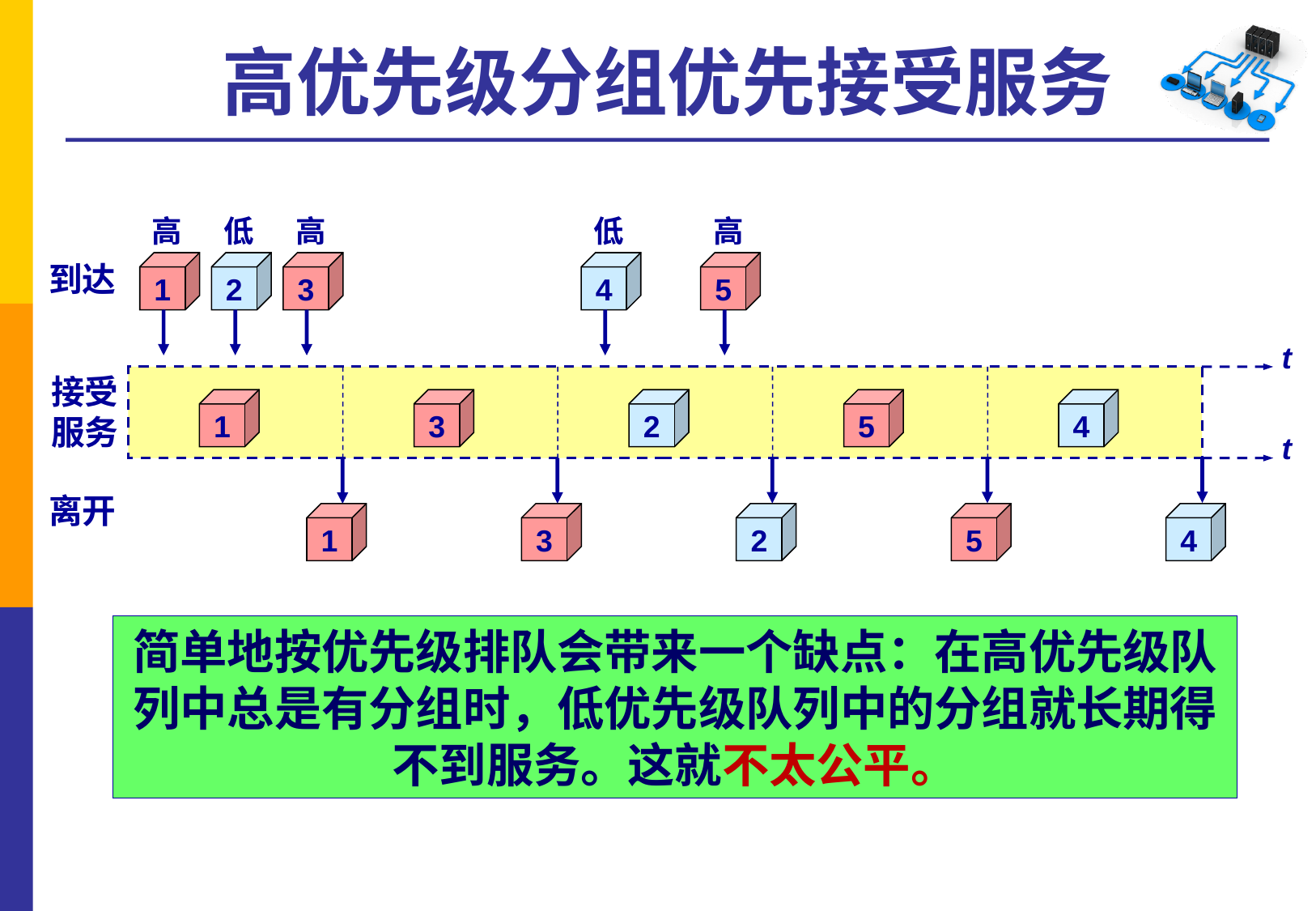

# 高优先级分组优先接受服务
高
低
高
低
高
到达
1
2
3
4
5

t
接受
服务

1
3
2
5
4
t

离开
1
3
2
5
4
简单地按优先级排队会带来一个缺点：在高优先级队列中总是有分组时，低优先级队列中的分组就长期得不到服务。这就不太公平。